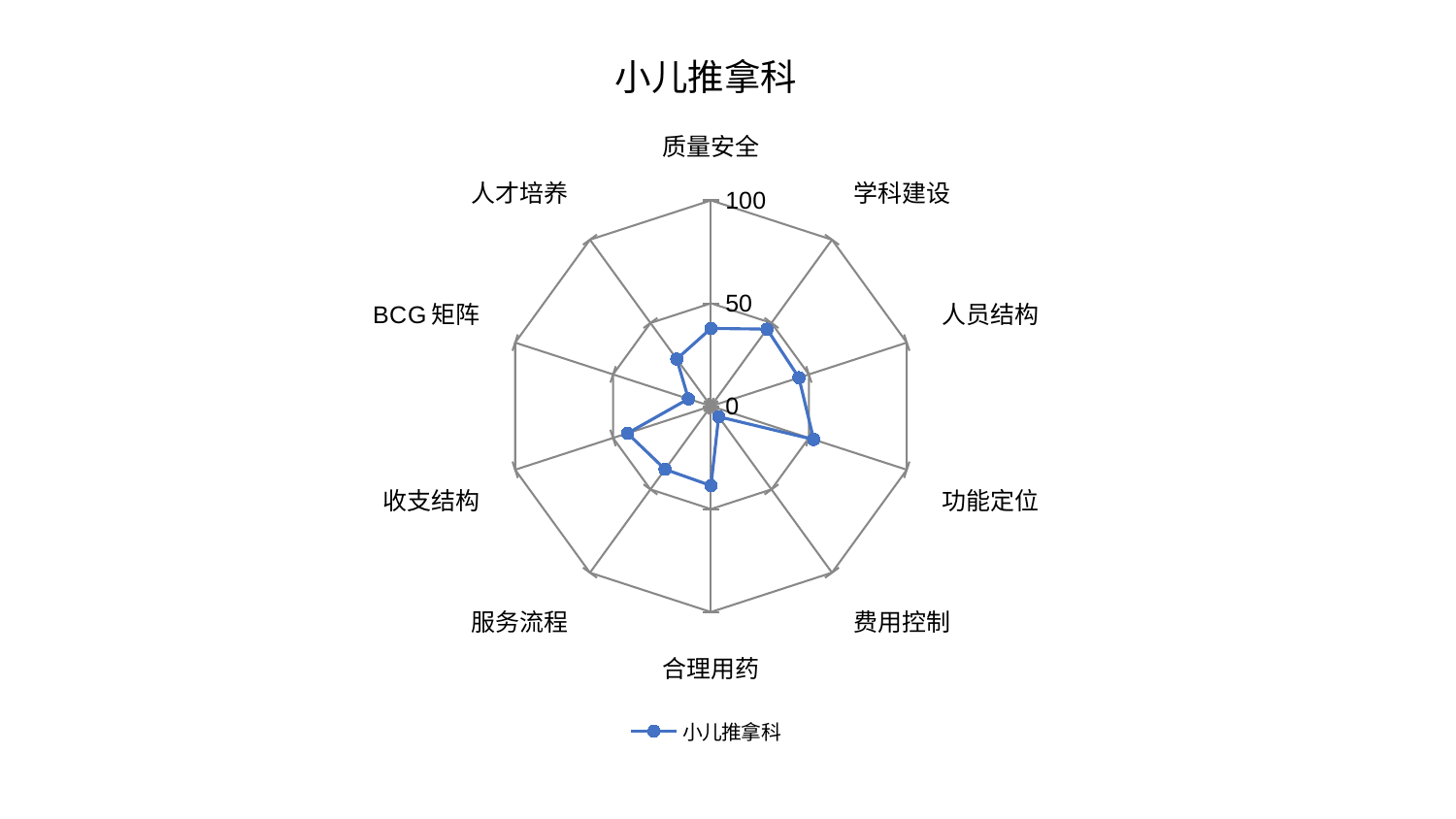

### Chart: 小儿推拿科

| Category | 小儿推拿科 |
|---|---|
| 质量安全 | 37.789039028156495 |
| 学科建设 | 46.29699521344924 |
| 人员结构 | 44.907761274920865 |
| 功能定位 | 52.46085747225562 |
| 费用控制 | 6.3571846083068175 |
| 合理用药 | 38.60859057538398 |
| 服务流程 | 37.95124163560855 |
| 收支结构 | 42.6342351006775 |
| BCG矩阵 | 11.512549614066101 |
| 人才培养 | 28.31586014569204 |
97